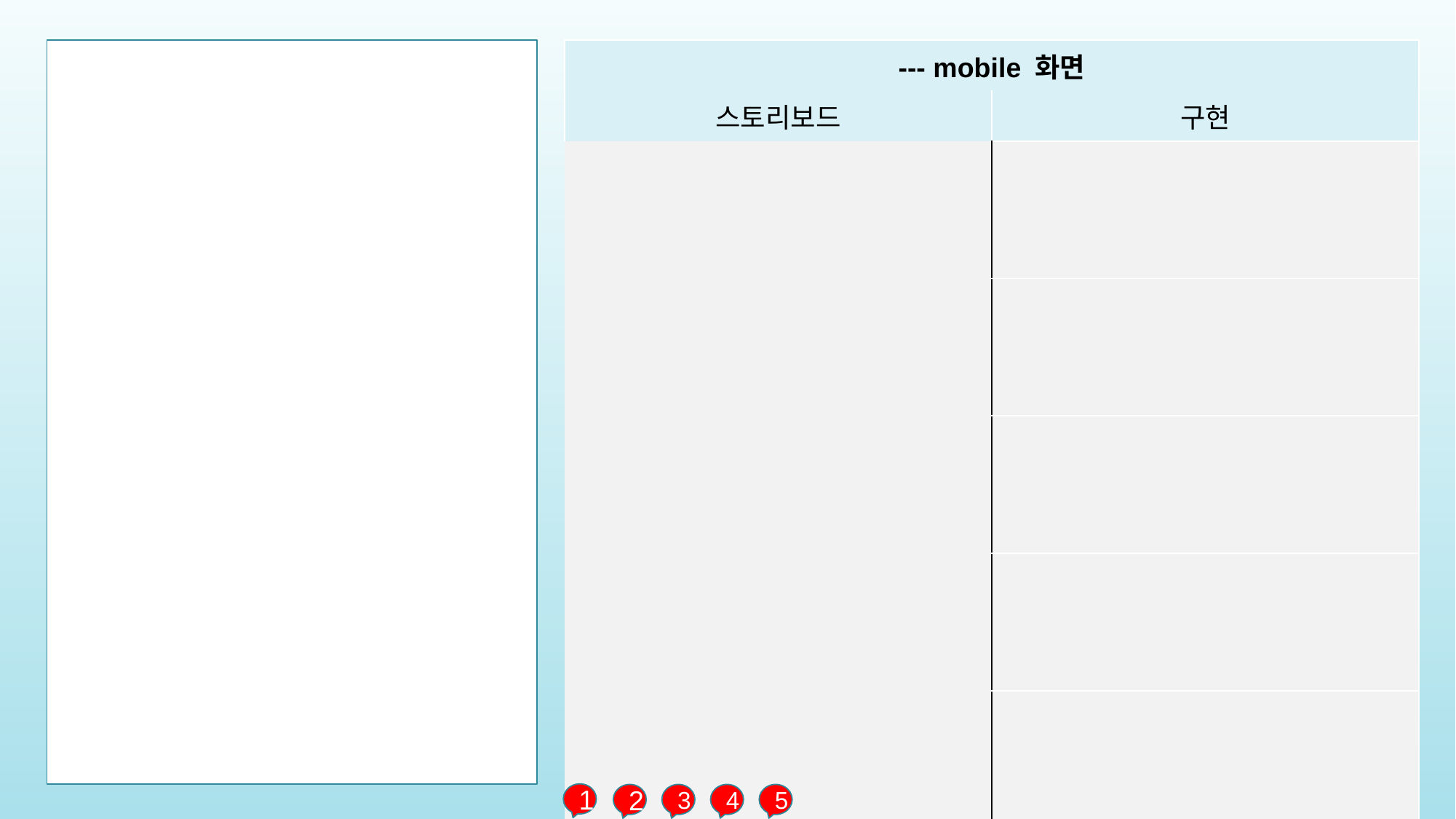

| --- mobile 화면 |  |
| --- | --- |
| 스토리보드 | 구현 |
|  |  |
|  |  |
|  |  |
|  |  |
|  |  |

1
2
3
4
5